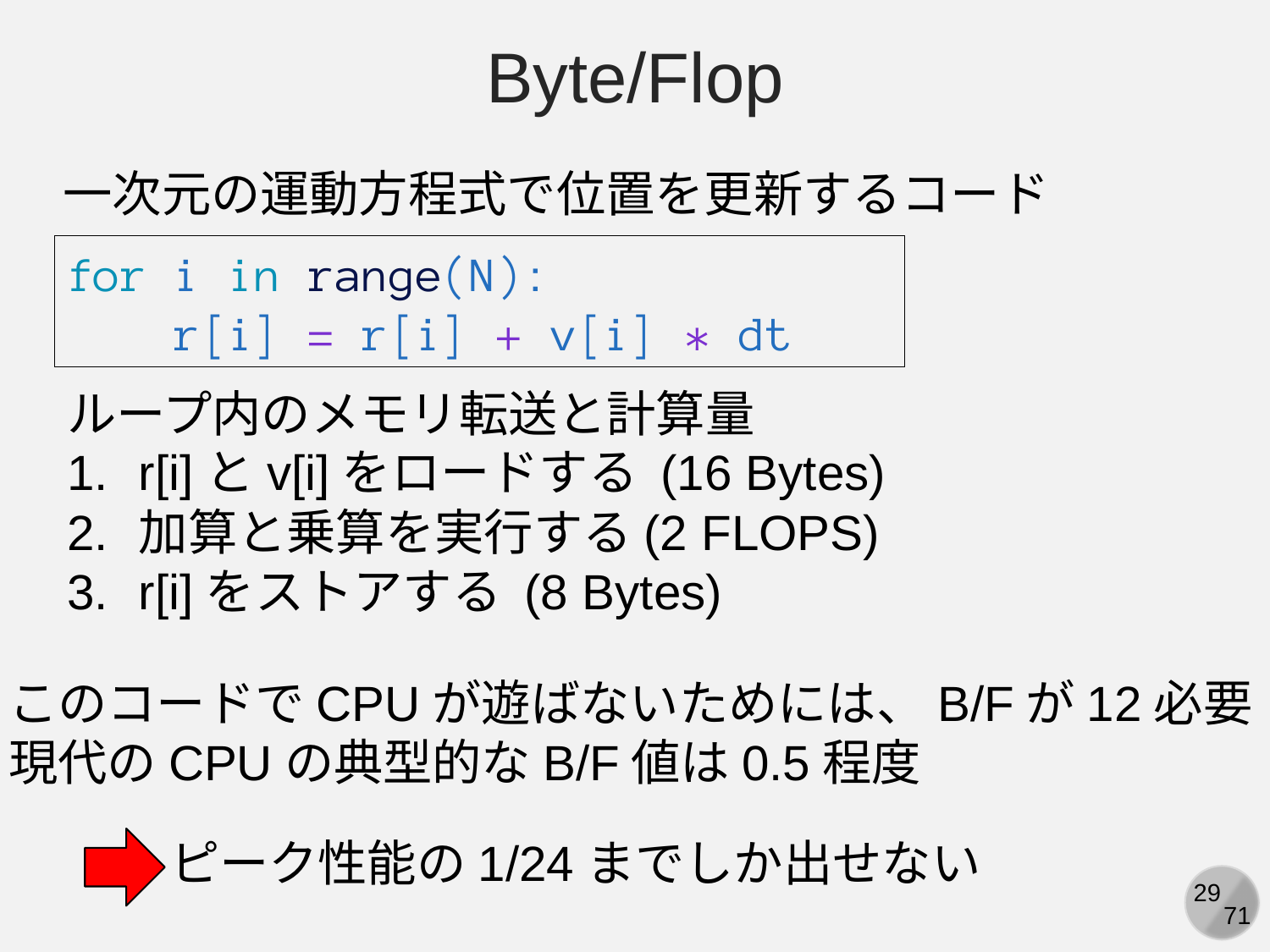

Byte/Flop
一次元の運動方程式で位置を更新するコード
for i in range(N):
    r[i] = r[i] + v[i] * dt
ループ内のメモリ転送と計算量
r[i]とv[i]をロードする (16 Bytes)
加算と乗算を実行する(2 FLOPS)
r[i]をストアする (8 Bytes)
このコードでCPUが遊ばないためには、B/Fが12必要
現代のCPUの典型的なB/F値は0.5程度
ピーク性能の1/24までしか出せない